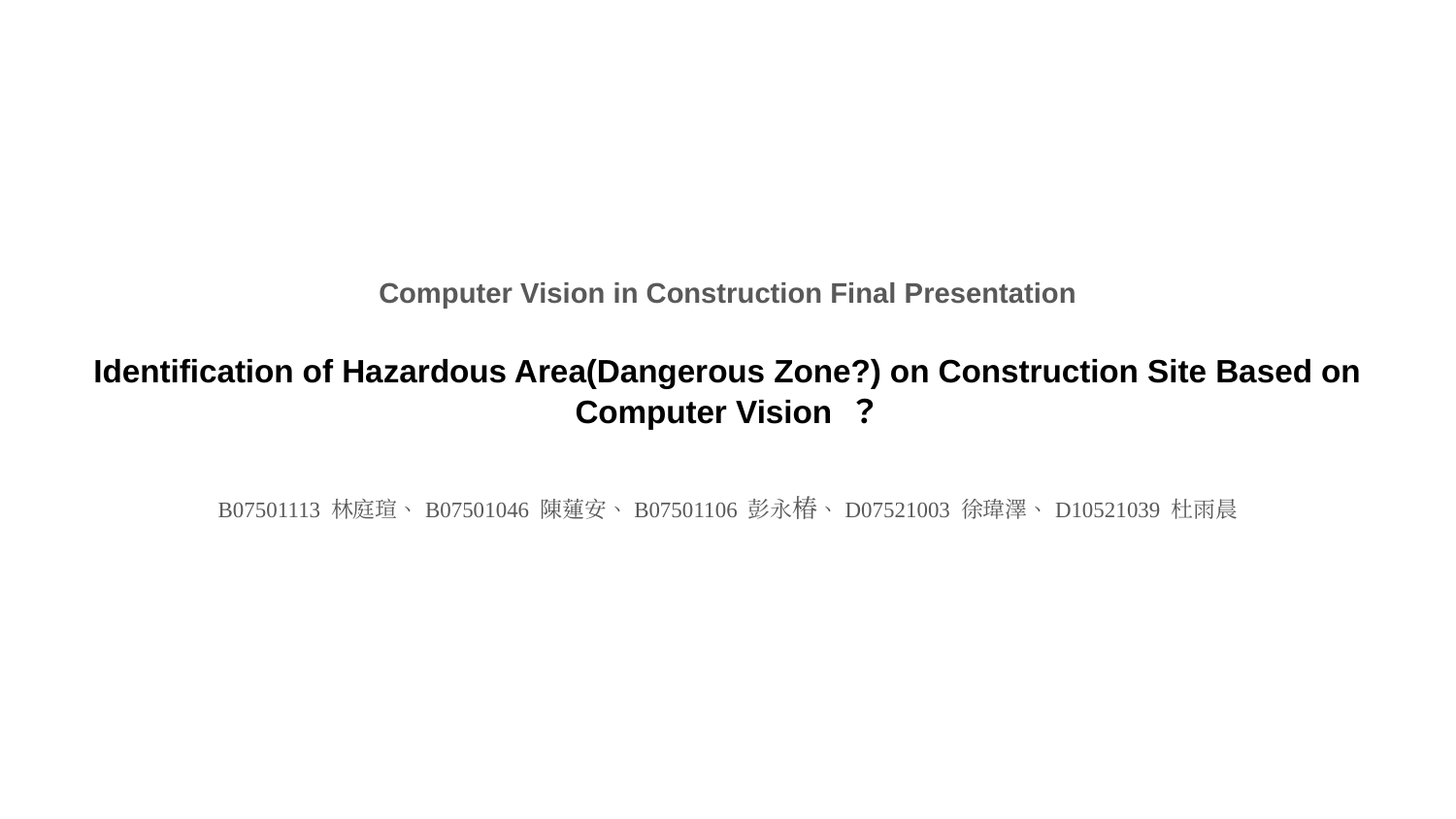

# Computer Vision in Construction Final Presentation

Identification of Hazardous Area(Dangerous Zone?) on Construction Site Based on Computer Vision ？

B07501113 林庭瑄、B07501046 陳蓮安、B07501106 彭永椿、D07521003 徐瑋澤、D10521039 杜雨晨